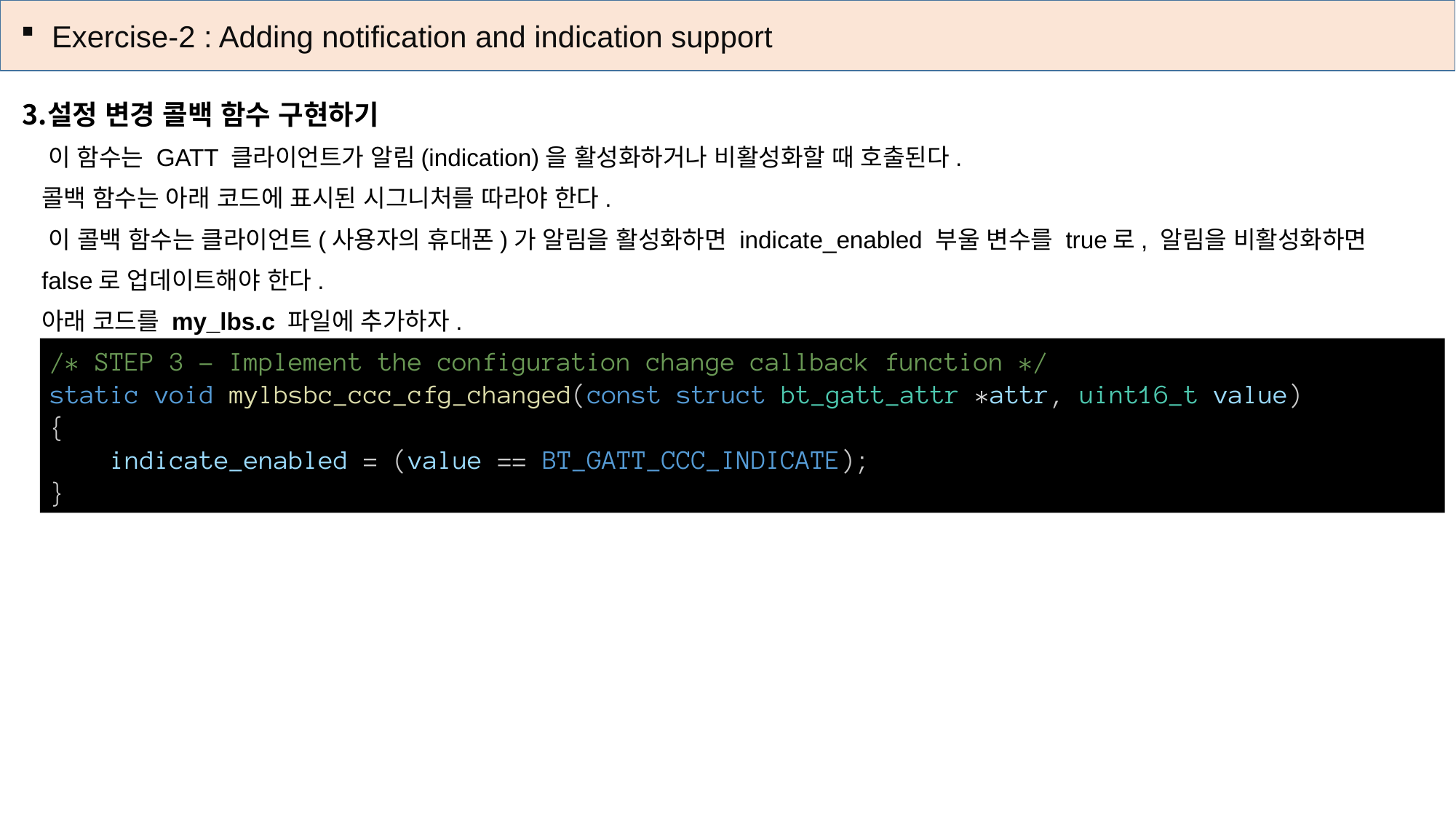

Exercise-2 : Adding notification and indication support
설정 변경 콜백 함수 구현하기
   이 함수는 GATT 클라이언트가 알림(indication)을 활성화하거나 비활성화할 때 호출된다.
  콜백 함수는 아래 코드에 표시된 시그니처를 따라야 한다.
   이 콜백 함수는 클라이언트(사용자의 휴대폰)가 알림을 활성화하면 indicate_enabled 부울 변수를 true로, 알림을 비활성화하면
  false로 업데이트해야 한다.
  아래 코드를 my_lbs.c 파일에 추가하자.
/* STEP 3 - Implement the configuration change callback function */
static void mylbsbc_ccc_cfg_changed(const struct bt_gatt_attr *attr, uint16_t value)
{
    indicate_enabled = (value == BT_GATT_CCC_INDICATE);
}